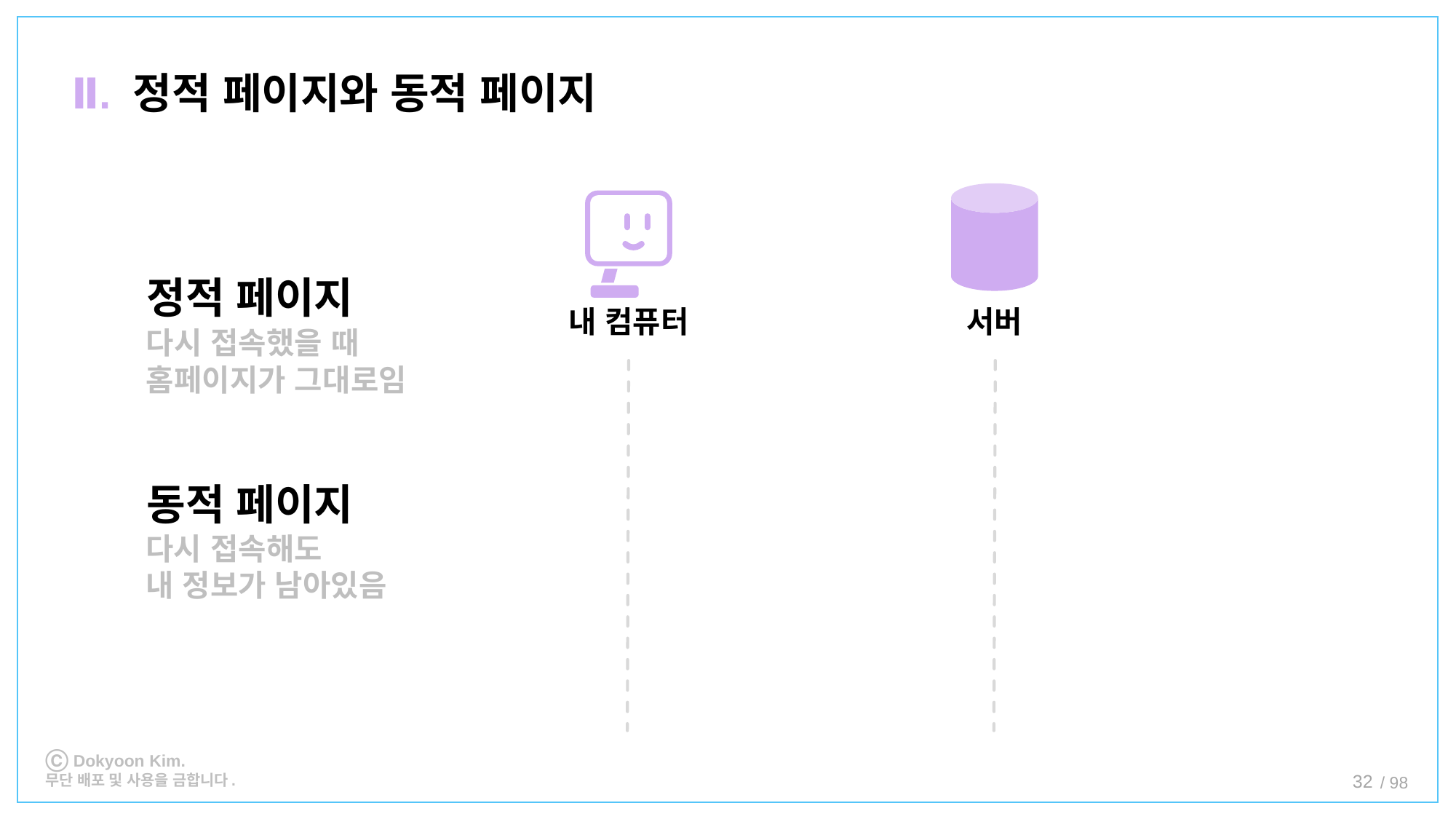

Ⅱ. 정적 페이지와 동적 페이지

정적 페이지
내 컴퓨터
서버
다시 접속했을 때
홈페이지가 그대로임
동적 페이지
다시 접속해도
내 정보가 남아있음
32